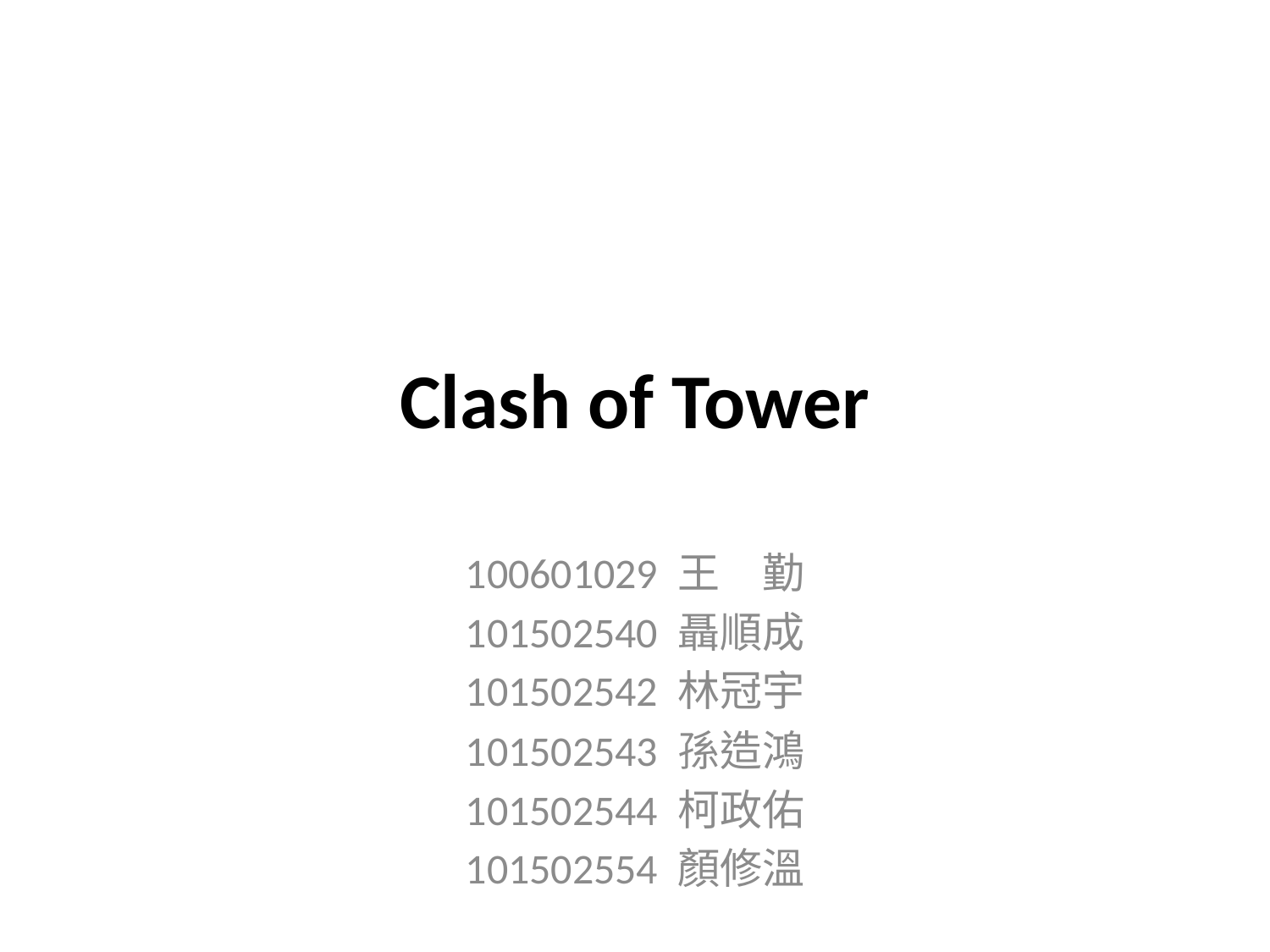

# Clash of Tower
100601029 王　勤
101502540 聶順成
101502542 林冠宇
101502543 孫造鴻
101502544 柯政佑
101502554 顏修溫